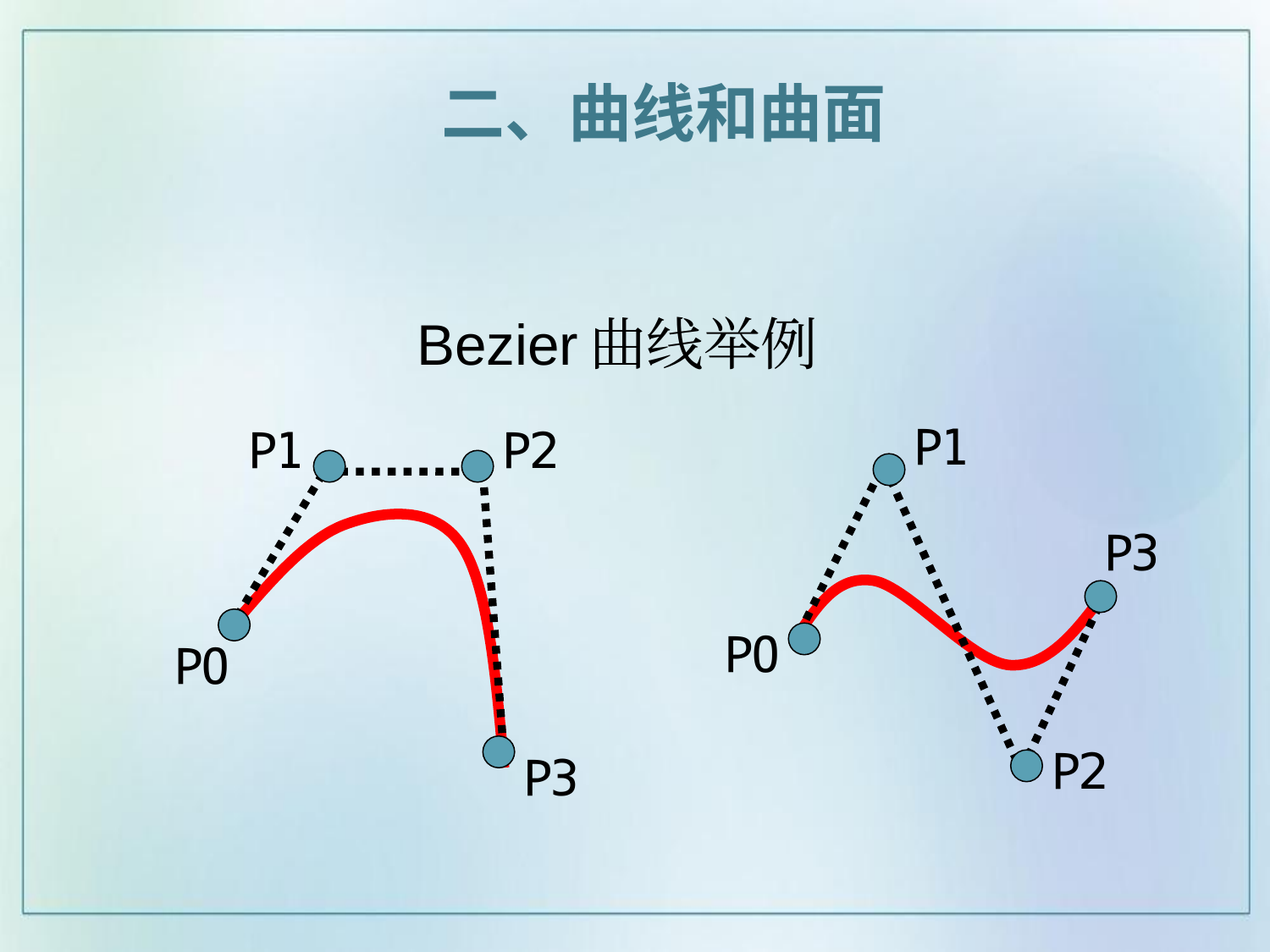

二、曲线和曲面
# Bezier曲线举例
P1

P3

P2

P0

P1
P2

P0

P3